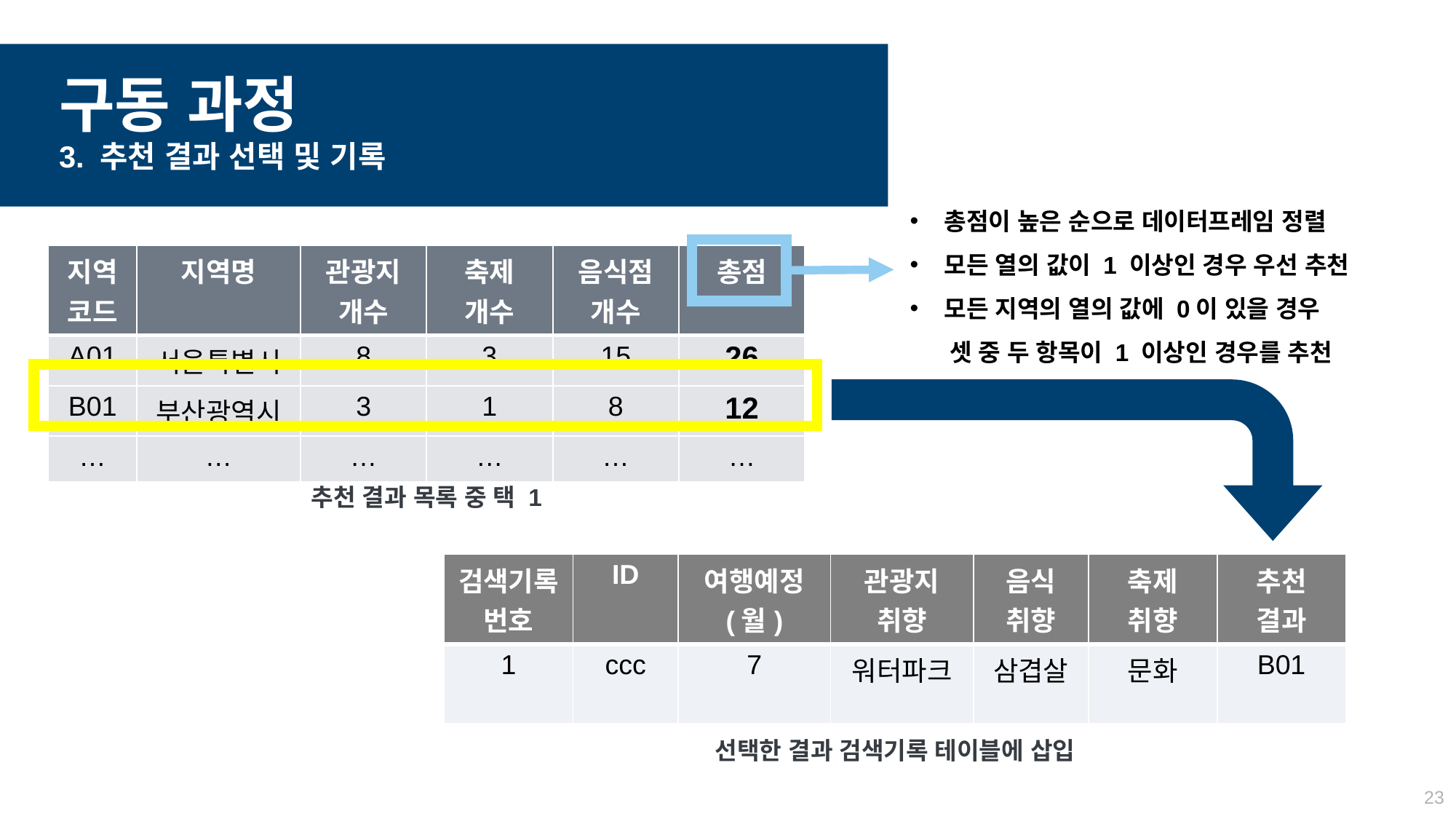

구동 과정
3. 추천 결과 선택 및 기록
총점이 높은 순으로 데이터프레임 정렬
모든 열의 값이 1 이상인 경우 우선 추천
모든 지역의 열의 값에 0이 있을 경우
     셋 중 두 항목이 1 이상인 경우를 추천

| 지역 코드 | 지역명 | 관광지 개수 | 축제 개수 | 음식점 개수 | 총점 |
| --- | --- | --- | --- | --- | --- |
| A01 | 서울특별시 | 8 | 3 | 15 | 26 |
| B01 | 부산광역시 | 3 | 1 | 8 | 12 |
| … | … | … | … | … | … |

추천 결과 목록 중 택 1
| 검색기록번호 | ID | 여행예정 (월) | 관광지 취향 | 음식 취향 | 축제 취향 | 추천 결과 |
| --- | --- | --- | --- | --- | --- | --- |
| 1 | ccc | 7 | 워터파크 | 삼겹살 | 문화 | B01 |

선택한 결과 검색기록 테이블에 삽입
23